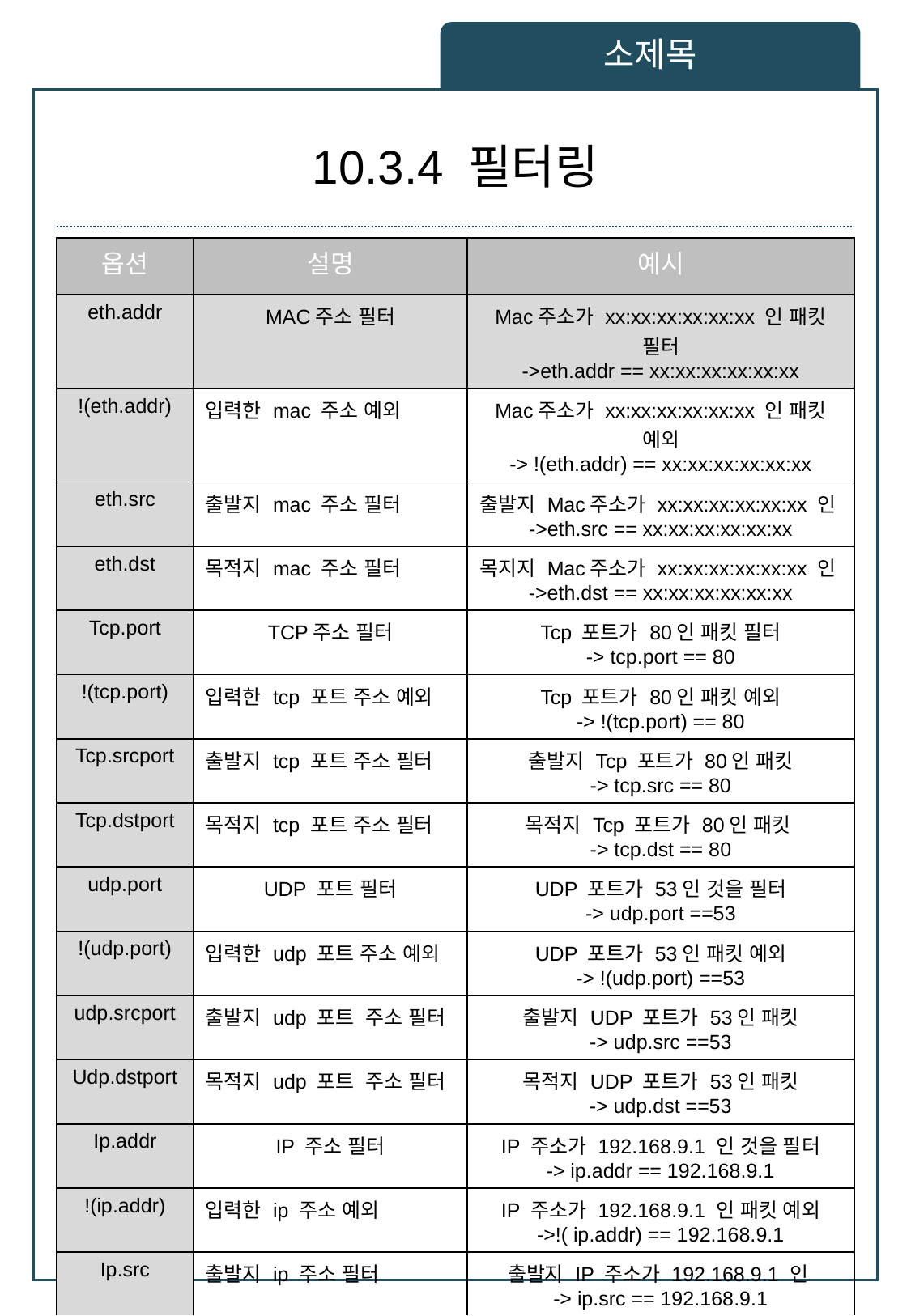

소제목

# 10.3.4 필터링
| 옵션 | 설명 | 예시 |
| --- | --- | --- |
| eth.addr | MAC주소 필터 | Mac주소가 xx:xx:xx:xx:xx:xx 인 패킷 필터 ->eth.addr == xx:xx:xx:xx:xx:xx |
| !(eth.addr) | 입력한 mac 주소 예외 | Mac주소가 xx:xx:xx:xx:xx:xx 인 패킷 예외 -> !(eth.addr) == xx:xx:xx:xx:xx:xx |
| eth.src | 출발지 mac 주소 필터 | 출발지 Mac주소가 xx:xx:xx:xx:xx:xx 인 ->eth.src == xx:xx:xx:xx:xx:xx |
| eth.dst | 목적지 mac 주소 필터 | 목지지 Mac주소가 xx:xx:xx:xx:xx:xx 인 ->eth.dst == xx:xx:xx:xx:xx:xx |
| Tcp.port | TCP주소 필터 | Tcp 포트가 80인 패킷 필터 -> tcp.port == 80 |
| !(tcp.port) | 입력한 tcp 포트 주소 예외 | Tcp 포트가 80인 패킷 예외 -> !(tcp.port) == 80 |
| Tcp.srcport | 출발지 tcp 포트 주소 필터 | 출발지 Tcp 포트가 80인 패킷 -> tcp.src == 80 |
| Tcp.dstport | 목적지 tcp 포트 주소 필터 | 목적지 Tcp 포트가 80인 패킷 -> tcp.dst == 80 |
| udp.port | UDP 포트 필터 | UDP 포트가 53인 것을 필터 -> udp.port ==53 |
| !(udp.port) | 입력한 udp 포트 주소 예외 | UDP 포트가 53인 패킷 예외 -> !(udp.port) ==53 |
| udp.srcport | 출발지 udp 포트 주소 필터 | 출발지 UDP 포트가 53인 패킷 -> udp.src ==53 |
| Udp.dstport | 목적지 udp 포트 주소 필터 | 목적지 UDP 포트가 53인 패킷 -> udp.dst ==53 |
| Ip.addr | IP 주소 필터 | IP 주소가 192.168.9.1 인 것을 필터 -> ip.addr == 192.168.9.1 |
| !(ip.addr) | 입력한 ip 주소 예외 | IP 주소가 192.168.9.1 인 패킷 예외 ->!( ip.addr) == 192.168.9.1 |
| Ip.src | 출발지 ip 주소 필터 | 출발지 IP 주소가 192.168.9.1 인 -> ip.src == 192.168.9.1 |
| Ip.dst | 목적지 ip 주소 필터 | 목적지 IP 주소가 192.168.9.1 인 -> ip.dst == 192.168.9.1 |